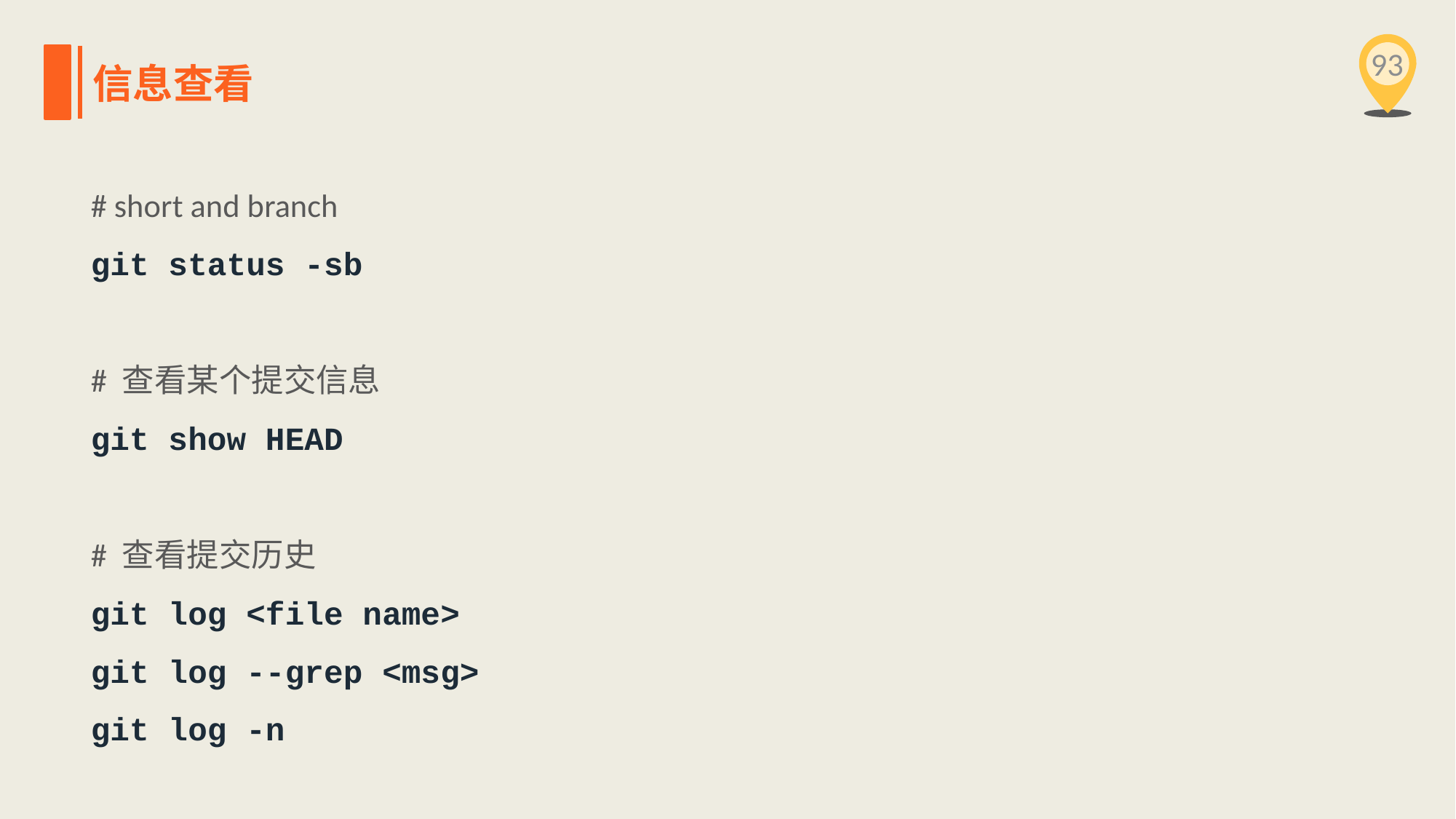

93

信息查看
# short and branch
git status -sb

# 查看某个提交信息
git show HEAD

# 查看提交历史
git log <file name>
git log --grep <msg>
git log -n